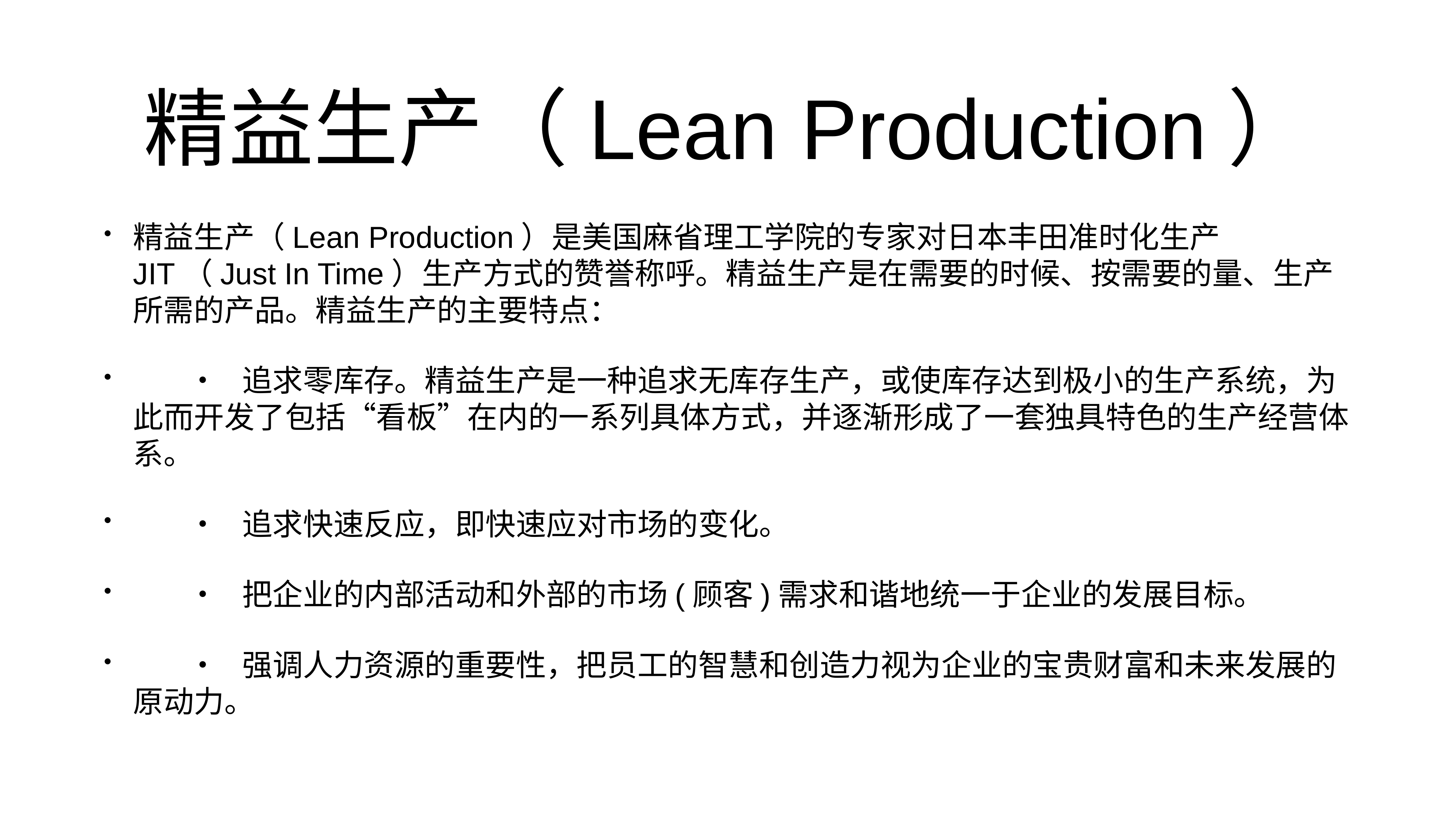

# 精益生产（Lean Production）
精益生产（Lean Production）是美国麻省理工学院的专家对日本丰田准时化生产JIT（Just In Time）生产方式的赞誉称呼。精益生产是在需要的时候、按需要的量、生产所需的产品。精益生产的主要特点：
	•	追求零库存。精益生产是一种追求无库存生产，或使库存达到极小的生产系统，为此而开发了包括“看板”在内的一系列具体方式，并逐渐形成了一套独具特色的生产经营体系。
	•	追求快速反应，即快速应对市场的变化。
	•	把企业的内部活动和外部的市场(顾客)需求和谐地统一于企业的发展目标。
	•	强调人力资源的重要性，把员工的智慧和创造力视为企业的宝贵财富和未来发展的原动力。